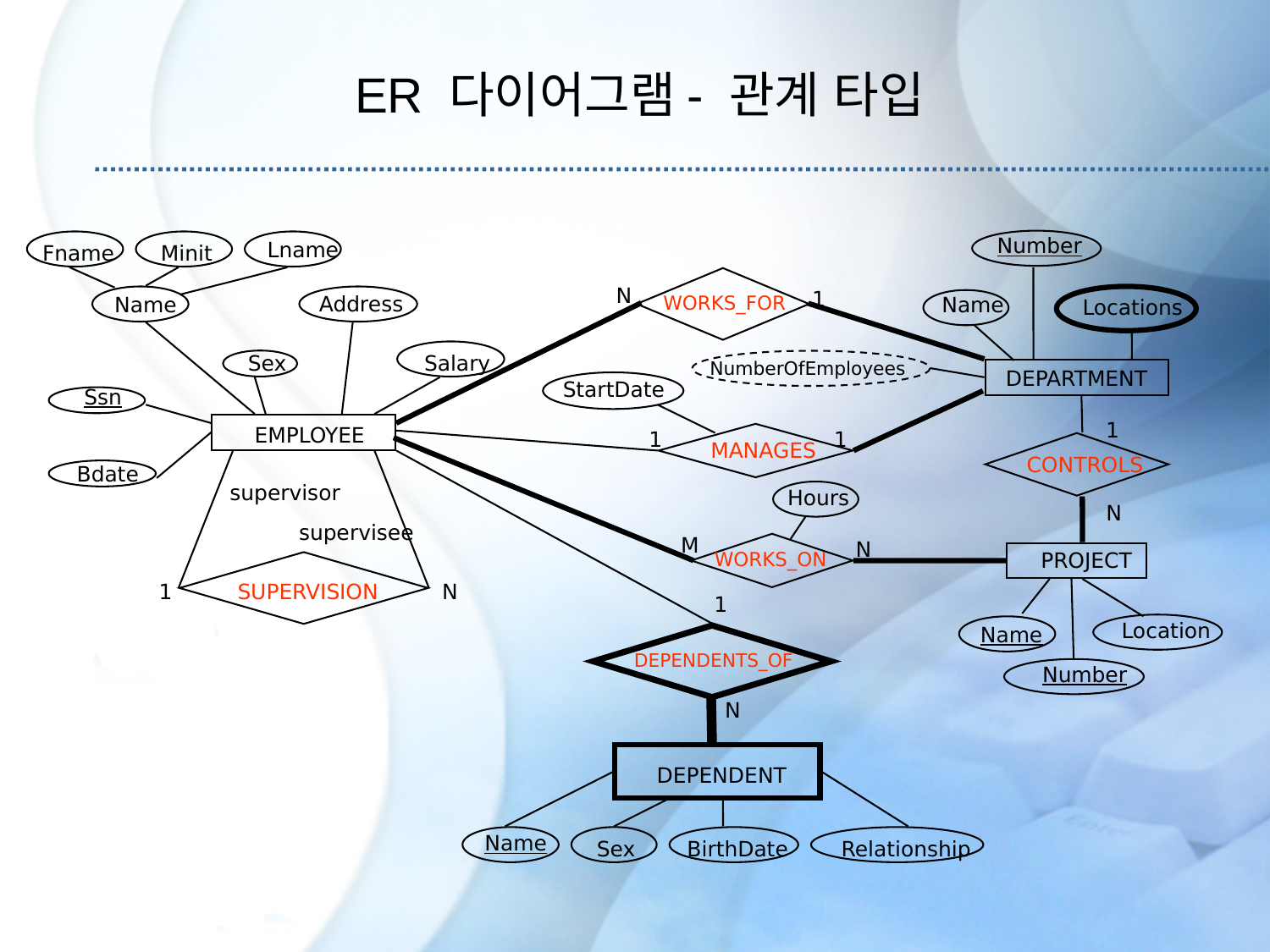

ER 다이어그램- 관계 타입
Number
Lname

Fname
Minit

N
1
Address
WORKS_FOR
Name
Name

Locations

Sex
Salary
NumberOfEmployees

DEPARTMENT

StartDate

Ssn

1

EMPLOYEE
1
1

MANAGES

CONTROLS

Bdate

supervisor
Hours

N

supervisee

M
N

WORKS_ON
PROJECT

1
SUPERVISION
N

1
Location

Name

DEPENDENTS_OF
Number

N

DEPENDENT

Name

Sex
BirthDate
Relationship